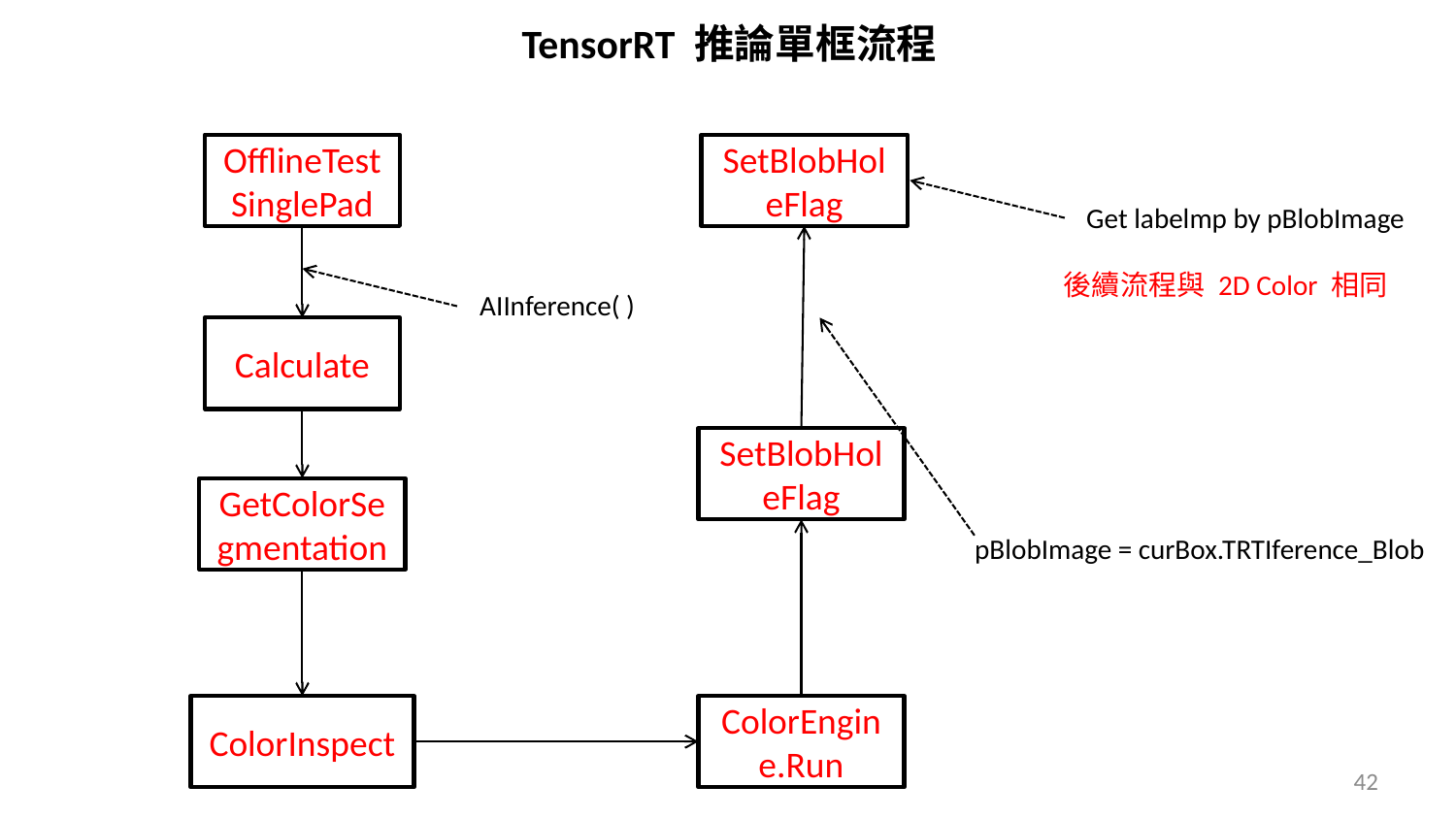

TensorRT 推論單框流程
OfflineTestSinglePad
SetBlobHoleFlag
Get labelmp by pBlobImage
後續流程與 2D Color 相同
AIInference( )
Calculate
SetBlobHoleFlag
GetColorSegmentation
pBlobImage = curBox.TRTIference_Blob
ColorInspect
ColorEngine.Run
42